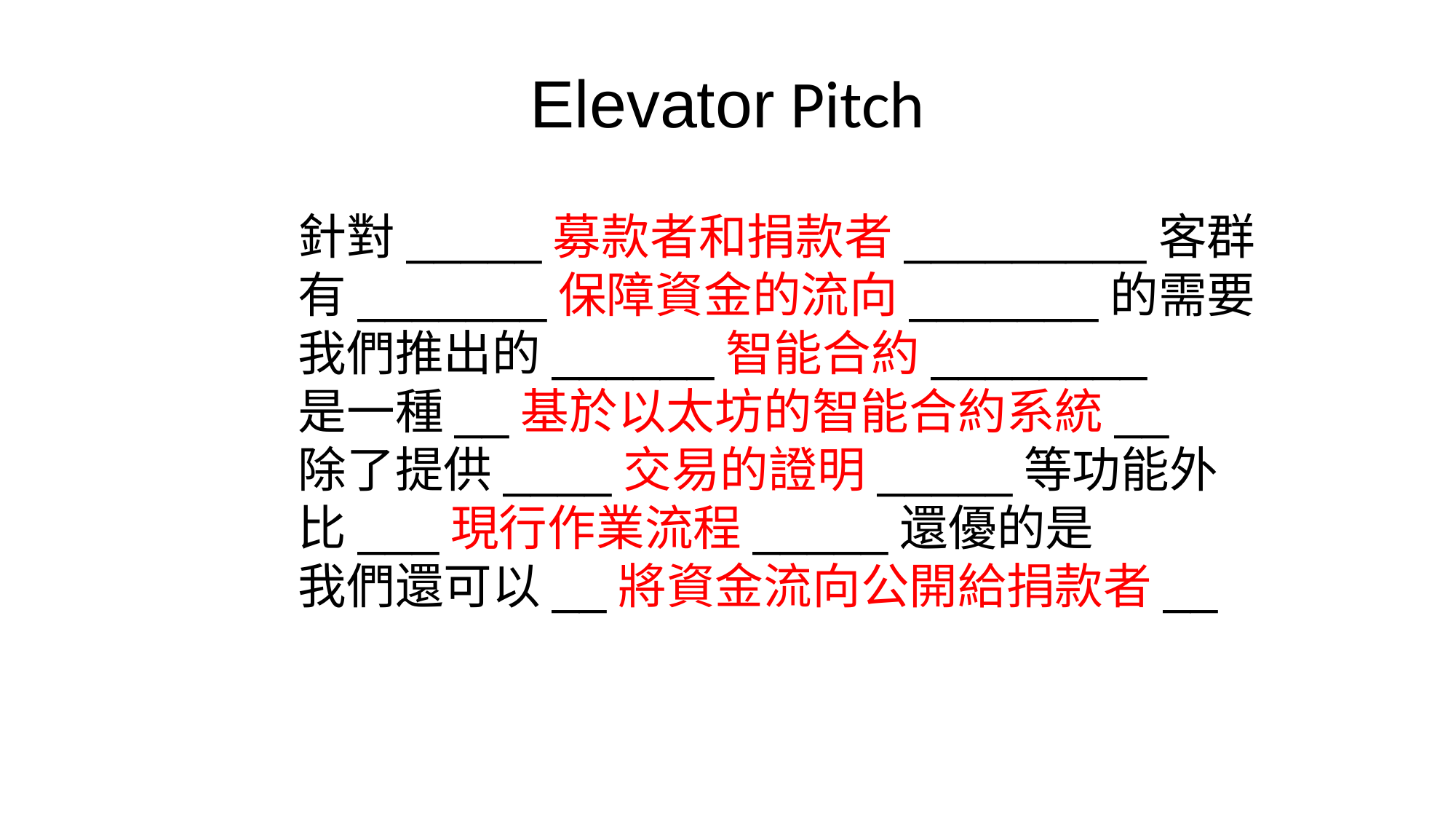

Elevator Pitch
針對_____募款者和捐款者_________客群
有_______保障資金的流向_______的需要
我們推出的______智能合約________
是一種__基於以太坊的智能合約系統__
除了提供____交易的證明_____等功能外
比___現行作業流程_____還優的是
我們還可以__將資金流向公開給捐款者__